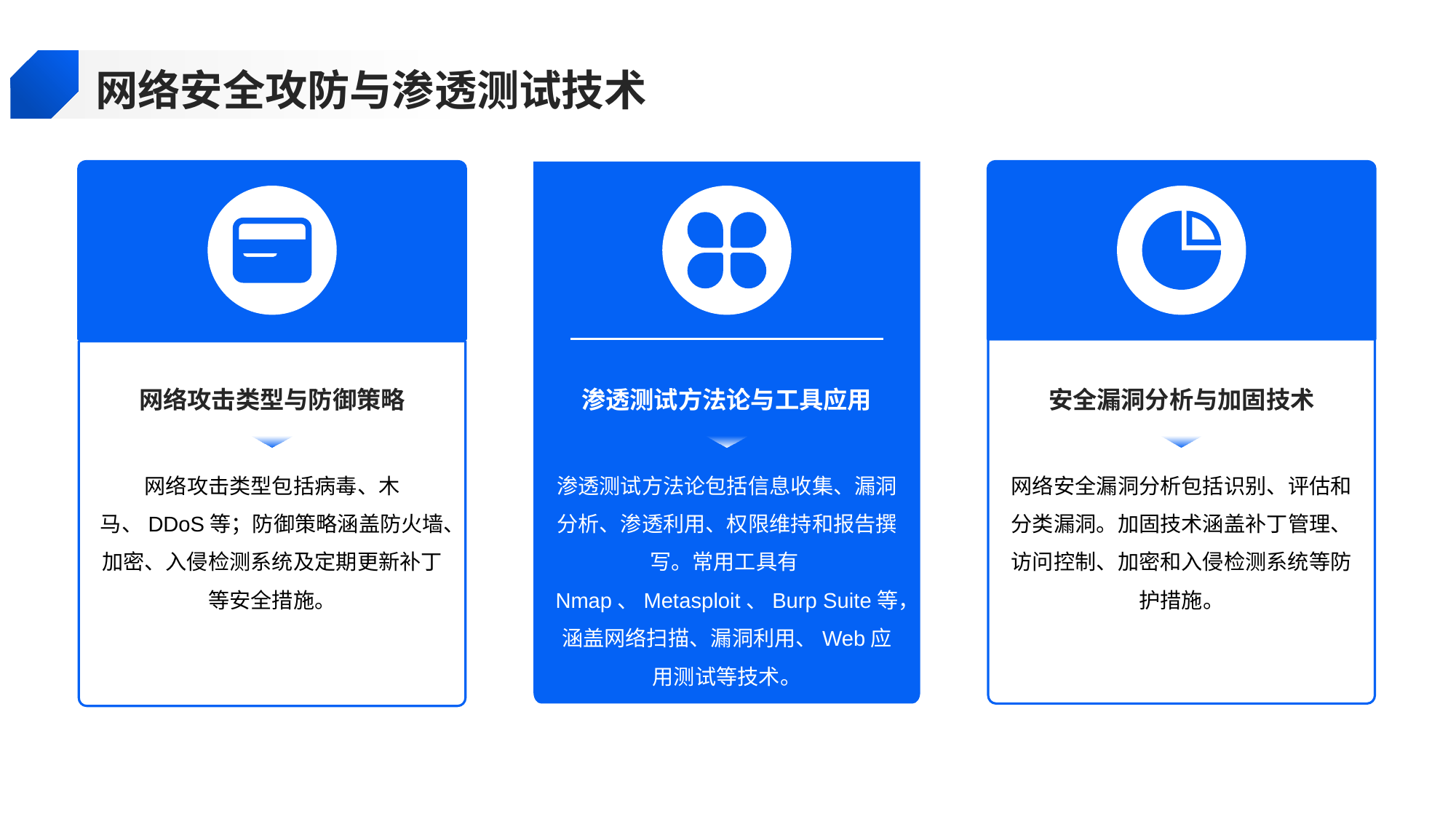

网络安全攻防与渗透测试技术

网络攻击类型与防御策略
渗透测试方法论与工具应用
安全漏洞分析与加固技术

网络攻击类型包括病毒、木马、DDoS等；防御策略涵盖防火墙、加密、入侵检测系统及定期更新补丁等安全措施。
渗透测试方法论包括信息收集、漏洞分析、渗透利用、权限维持和报告撰写。常用工具有Nmap、Metasploit、Burp Suite等，涵盖网络扫描、漏洞利用、Web应用测试等技术。
网络安全漏洞分析包括识别、评估和分类漏洞。加固技术涵盖补丁管理、访问控制、加密和入侵检测系统等防护措施。